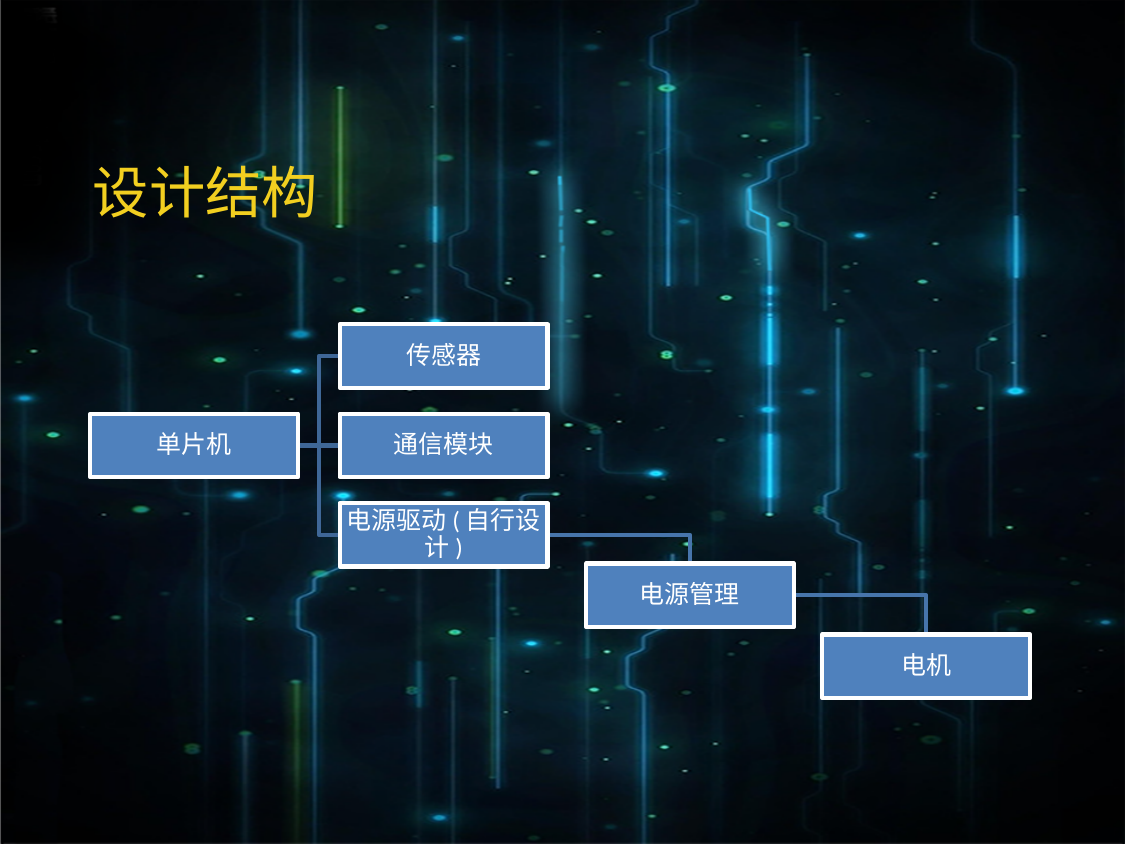

设计结构
单片机
传感器
通信模块
电源驱动(自行设计)
电源管理
电机